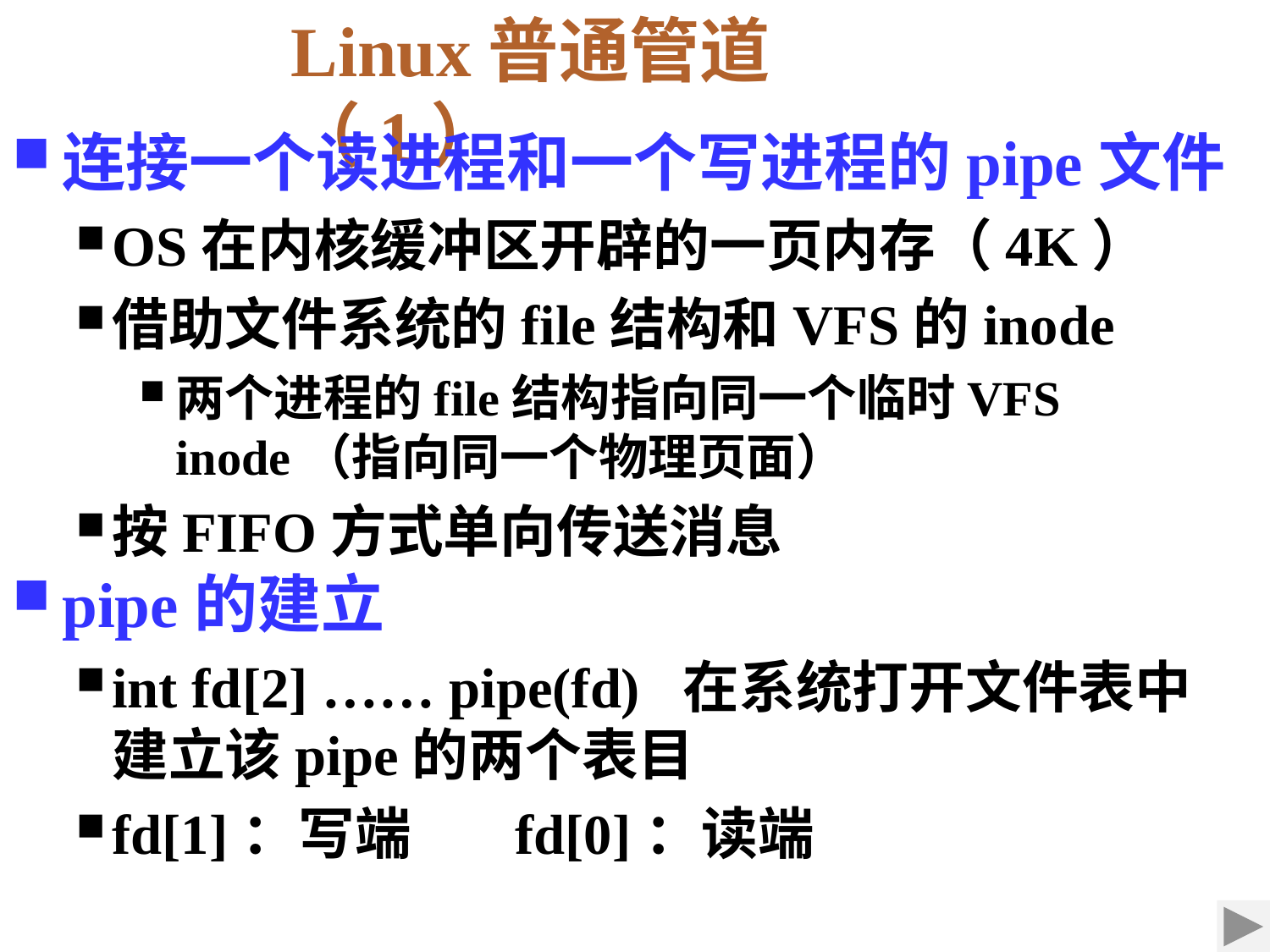

Linux普通管道（1）
连接一个读进程和一个写进程的pipe文件
OS在内核缓冲区开辟的一页内存（4K）
借助文件系统的file结构和VFS的inode
两个进程的file结构指向同一个临时VFS inode（指向同一个物理页面）
按FIFO方式单向传送消息
pipe的建立
int fd[2] …… pipe(fd)  在系统打开文件表中建立该pipe的两个表目
fd[1]：写端       fd[0]：读端